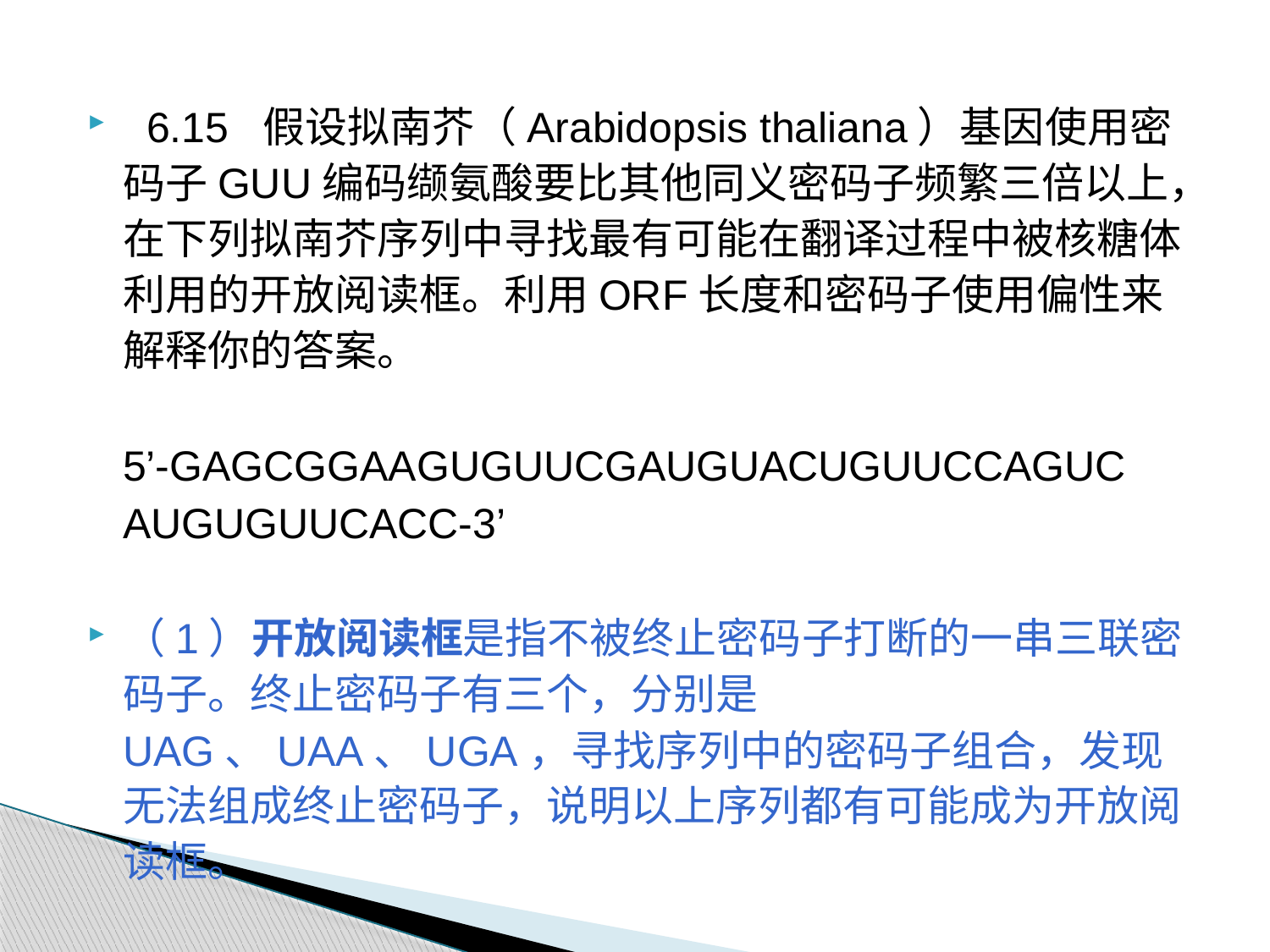

6.15  假设拟南芥（Arabidopsis thaliana）基因使用密码子GUU编码缬氨酸要比其他同义密码子频繁三倍以上，在下列拟南芥序列中寻找最有可能在翻译过程中被核糖体利用的开放阅读框。利用ORF长度和密码子使用偏性来解释你的答案。

   5’-GAGCGGAAGUGUUCGAUGUACUGUUCCAGUC
   AUGUGUUCACC-3’

（1）开放阅读框是指不被终止密码子打断的一串三联密码子。终止密码子有三个，分别是UAG、UAA、UGA，寻找序列中的密码子组合，发现无法组成终止密码子，说明以上序列都有可能成为开放阅读框。